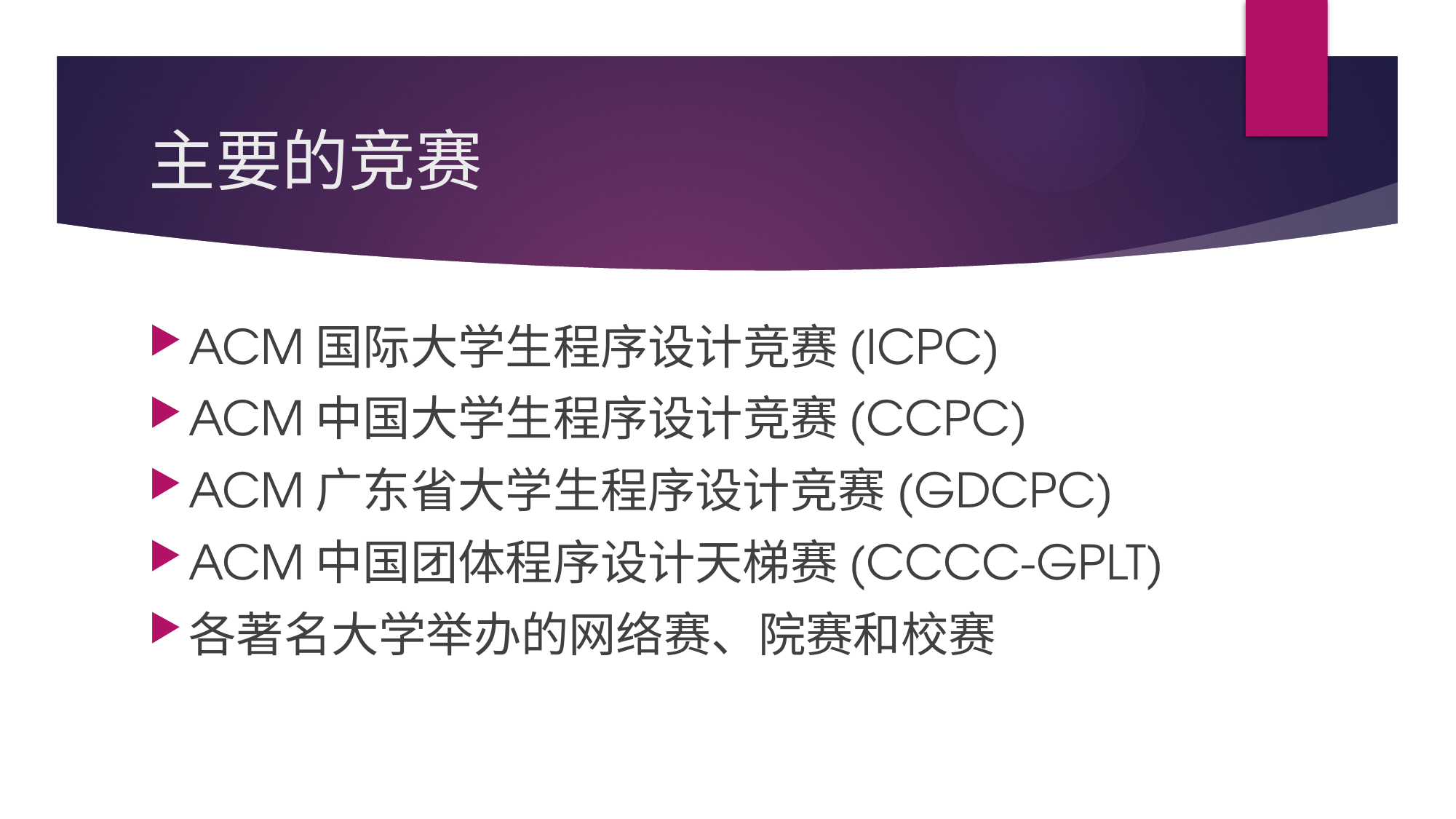

# 主要的竞赛
ACM国际大学生程序设计竞赛(ICPC)
ACM中国大学生程序设计竞赛(CCPC)
ACM广东省大学生程序设计竞赛(GDCPC)
ACM中国团体程序设计天梯赛(CCCC-GPLT)
各著名大学举办的网络赛、院赛和校赛